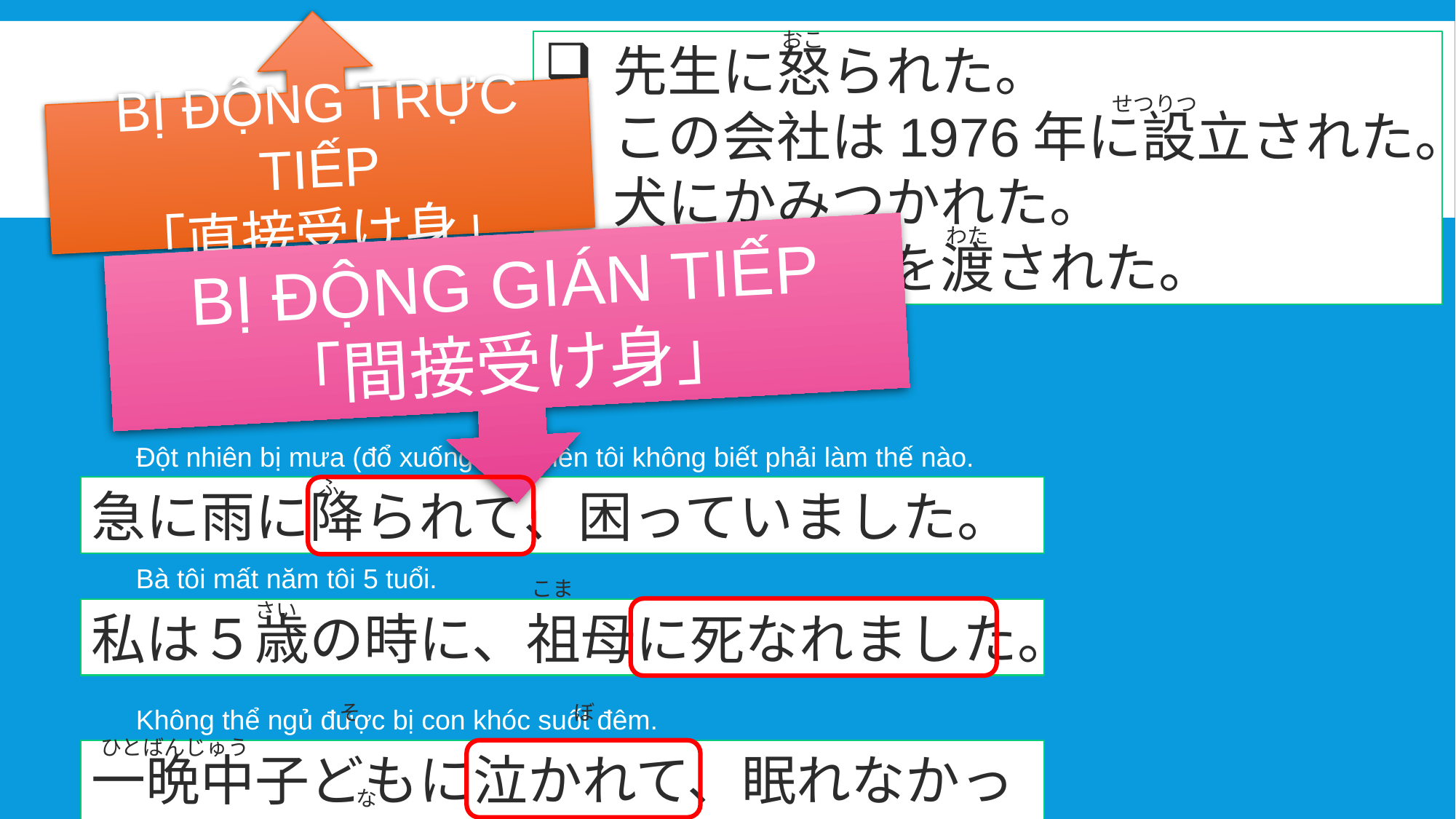

BỊ ĐỘNG TRỰC TIẾP
「直接受け身」
おこ
先生に怒られた。
この会社は1976年に設立された。
犬にかみつかれた。
プレゼントを渡された。
せつりつ
わた
BỊ ĐỘNG GIÁN TIẾP
「間接受け身」
Đột nhiên bị mưa (đổ xuống đầu) nên tôi không biết phải làm thế nào.
ふ　　　　　　　　　　　　　　　　　　　　　　　　　　　　　　　　　　　　　　　　　　　　　　　　　　　　　　　　　　　　　　　　　　　　　　　　　　　　　　　　　こま
急に雨に降られて、困っていました。

Bà tôi mất năm tôi 5 tuổi.
さい　　　　　　　　　　　　　　　　　　　　　　　　　　　　　　　　　　　　　　　　　　　　　　　　　　　　　　　　　　　　　　　　　　　　　　　　　　そ　　　　　　　　　　ぼ

私は５歳の時に、祖母に死なれました。
Không thể ngủ được bị con khóc suốt đêm.
ひとばんじゅう　　　　　　　　　　　　　　　　　　　　　　　　　　　　　　　　　　　　　　　　　　　　　　　　　　　　　　　　　　　　　　　　　　　　　　　　　　　　　　　　　　　　　　　　　　　な　　　　　　　　　　　　　　　　　　　　　　　　　　　　　　　　　　　　　　　　　　　　　　　　　　　　　　　　　　　　　　　　　　　　　　　　　　　　ねむ
一晩中子どもに泣かれて、眠れなかった。